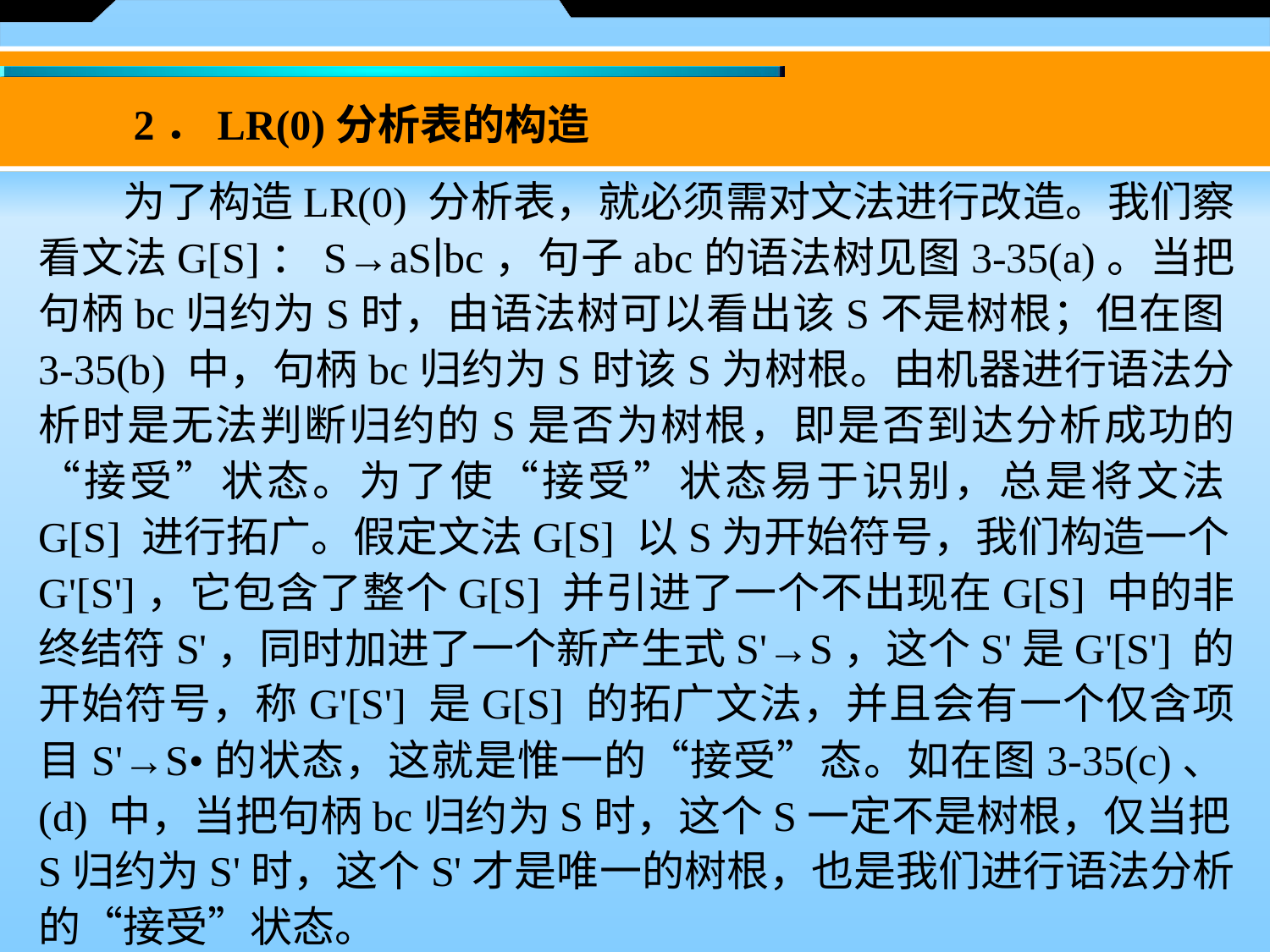

2．LR(0)分析表的构造
　　为了构造LR(0) 分析表，就必须需对文法进行改造。我们察看文法G[S]：S→aS∣bc，句子abc的语法树见图3-35(a)。当把句柄bc归约为S时，由语法树可以看出该S不是树根；但在图3-35(b) 中，句柄bc归约为S时该S为树根。由机器进行语法分析时是无法判断归约的S是否为树根，即是否到达分析成功的“接受”状态。为了使“接受”状态易于识别，总是将文法G[S] 进行拓广。假定文法G[S] 以S为开始符号，我们构造一个G'[S']，它包含了整个G[S] 并引进了一个不出现在G[S] 中的非终结符S'，同时加进了一个新产生式S'→S，这个S'是G'[S'] 的开始符号，称G'[S'] 是G[S] 的拓广文法，并且会有一个仅含项目S'→S•的状态，这就是惟一的“接受”态。如在图3-35(c)、(d) 中，当把句柄bc归约为S时，这个S一定不是树根，仅当把S归约为S'时，这个S'才是唯一的树根，也是我们进行语法分析的“接受”状态。